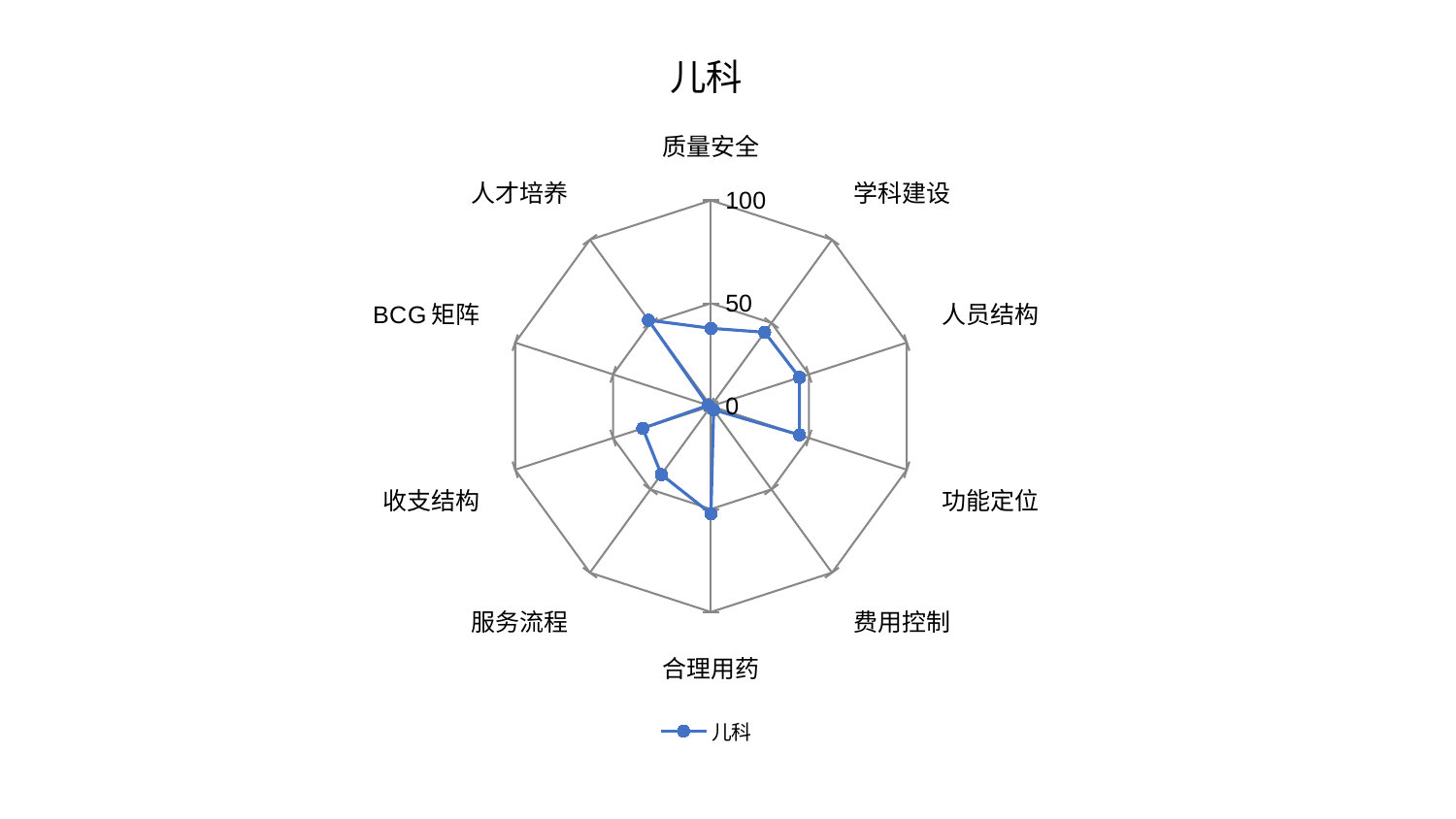

### Chart: 儿科

| Category | 儿科 |
|---|---|
| 质量安全 | 37.83761025009092 |
| 学科建设 | 44.395686922309636 |
| 人员结构 | 45.19510963624768 |
| 功能定位 | 45.20266853900979 |
| 费用控制 | 2.1818460775921498 |
| 合理用药 | 52.281983429252335 |
| 服务流程 | 41.0495517658185 |
| 收支结构 | 34.84769634463463 |
| BCG矩阵 | 1.4273286476782758 |
| 人才培养 | 51.68279408061841 |
106